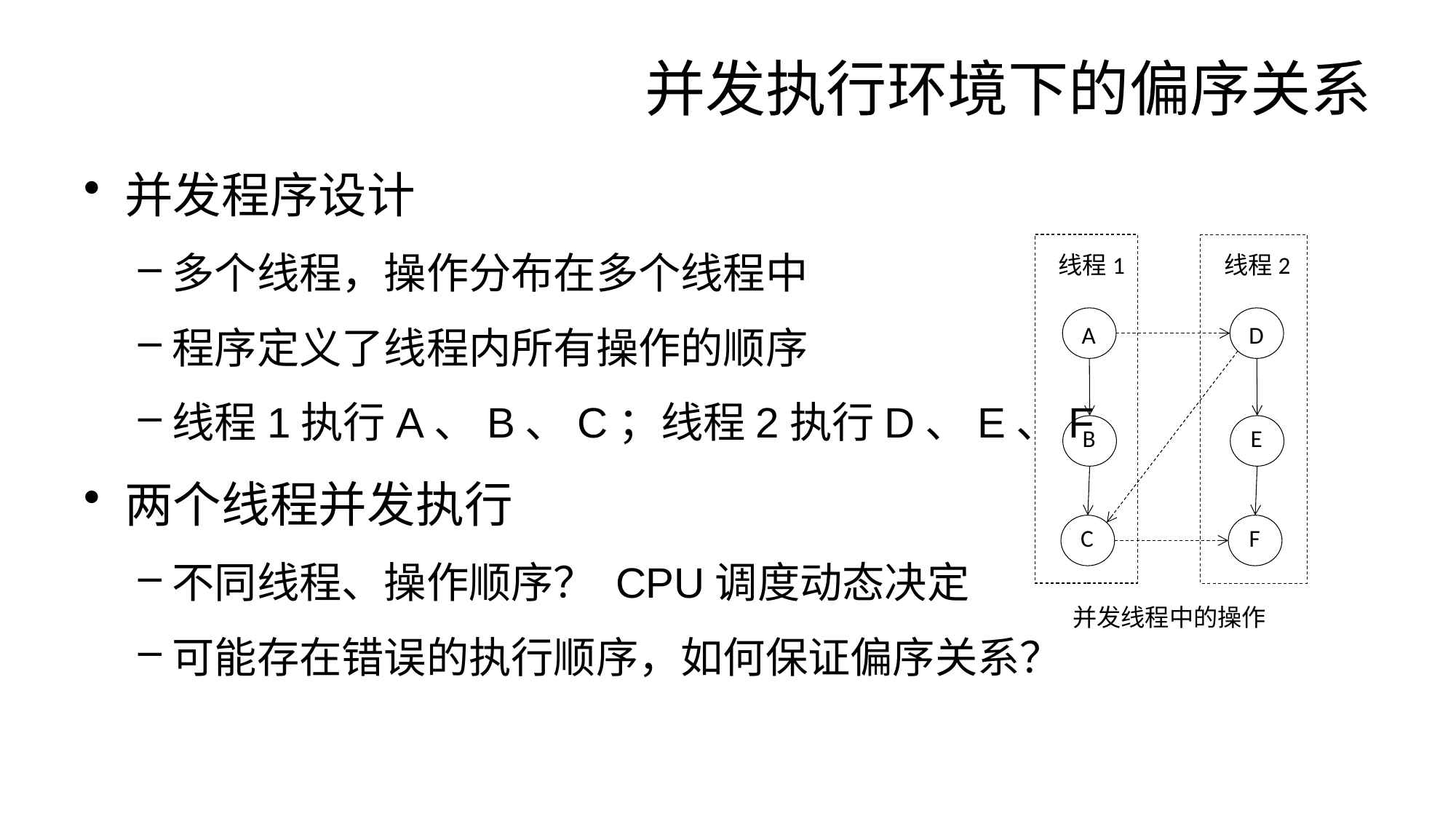

# 并发执行环境下的偏序关系
并发程序设计
多个线程，操作分布在多个线程中
程序定义了线程内所有操作的顺序
线程1执行A、B、C；线程2执行D、E、F
两个线程并发执行
不同线程、操作顺序？ CPU调度动态决定
可能存在错误的执行顺序，如何保证偏序关系？

线程1
线程2

A

D
B

E

C

F

并发线程中的操作